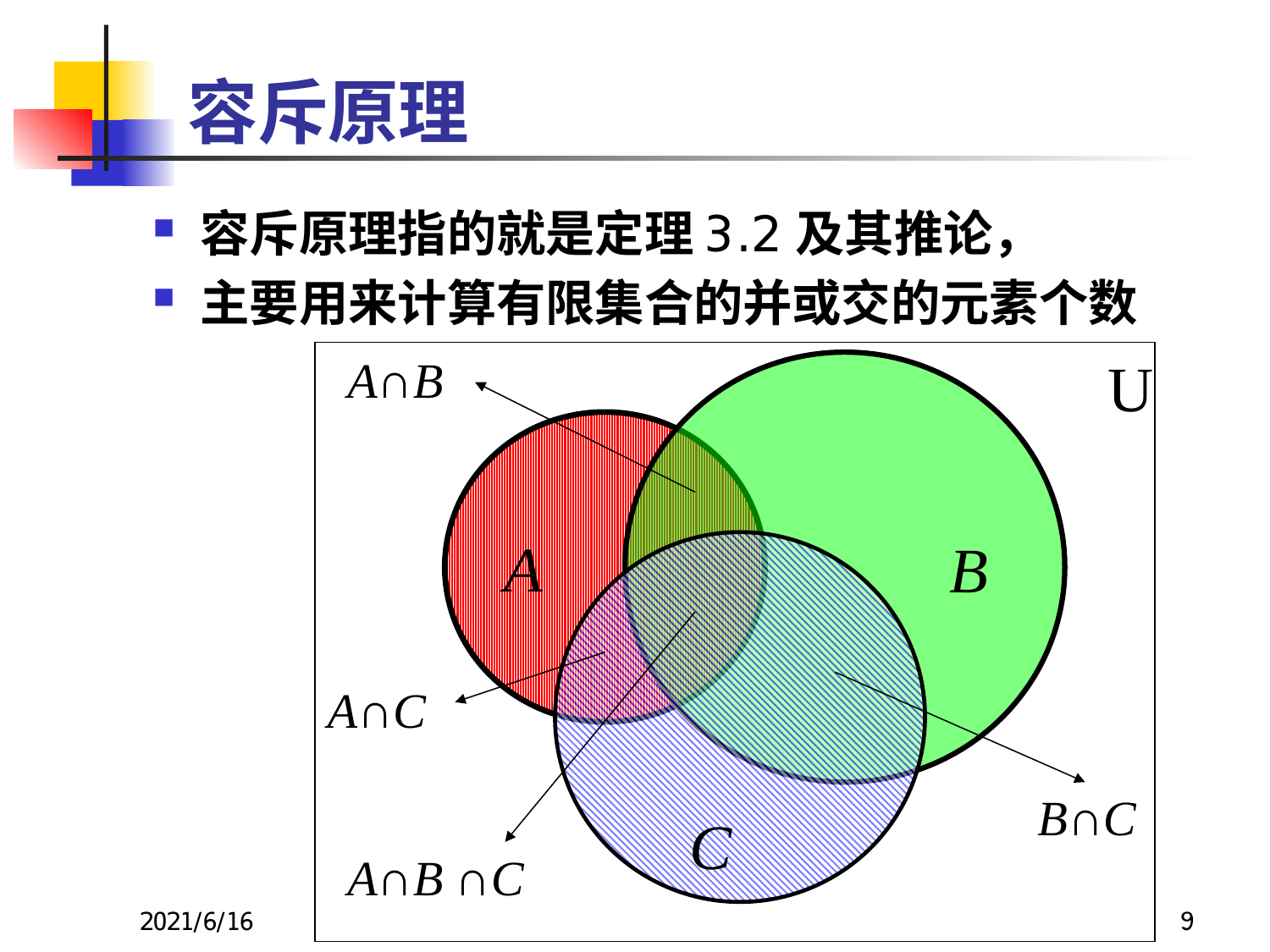

# 容斥原理
容斥原理指的就是定理3.2及其推论，
主要用来计算有限集合的并或交的元素个数

A∩B
U
B

A

     C

A∩C

B∩C
A∩B ∩C
2021/6/16
9